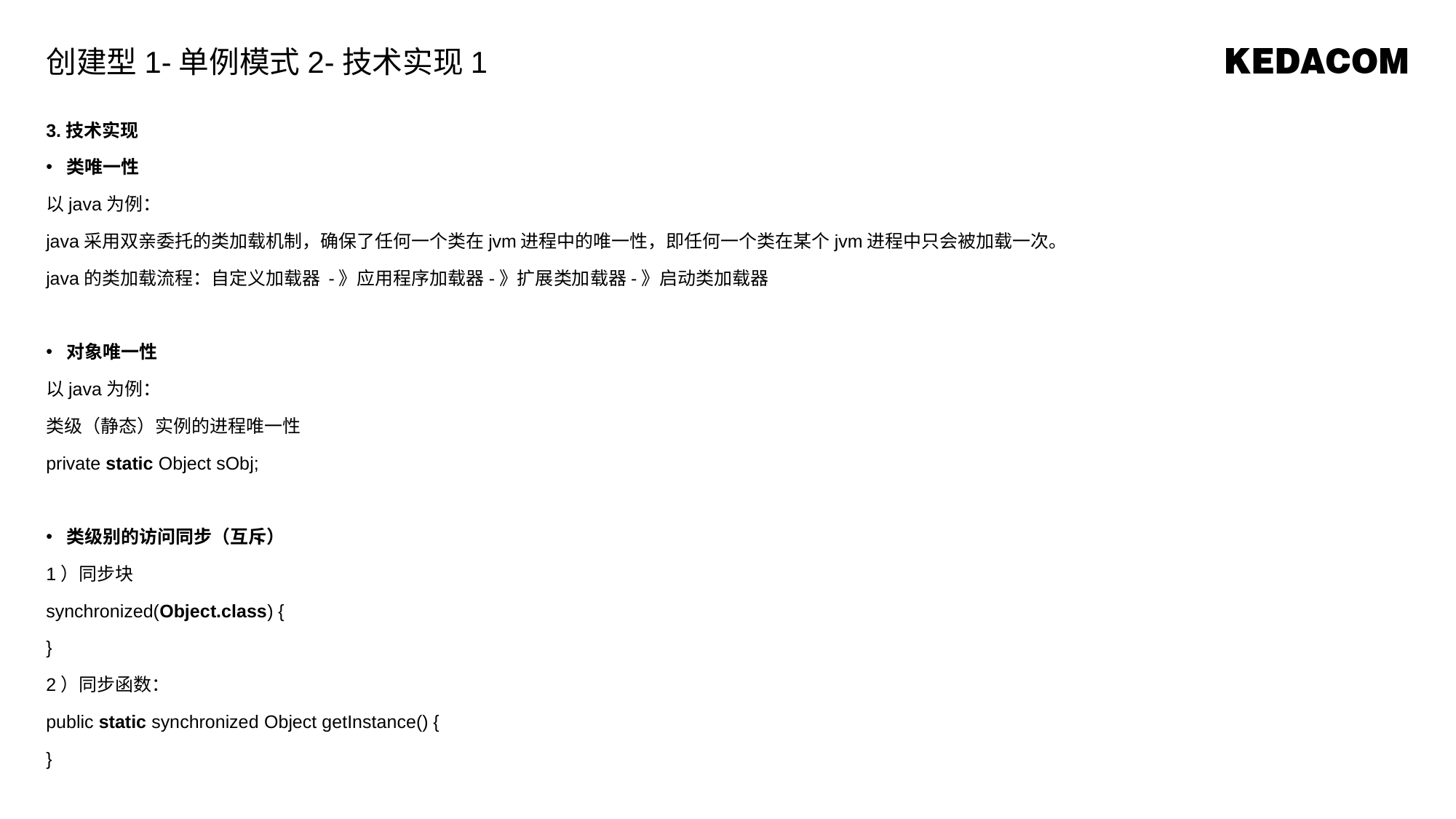

创建型1-单例模式2-技术实现1
3.技术实现
类唯一性
以java为例：
java采用双亲委托的类加载机制，确保了任何一个类在jvm进程中的唯一性，即任何一个类在某个jvm进程中只会被加载一次。
java的类加载流程：自定义加载器 -》应用程序加载器-》扩展类加载器-》启动类加载器

对象唯一性
以java为例：
类级（静态）实例的进程唯一性
private static Object sObj;

类级别的访问同步（互斥）
1）同步块
synchronized(Object.class) {
}
2）同步函数：
public static synchronized Object getInstance() {
}